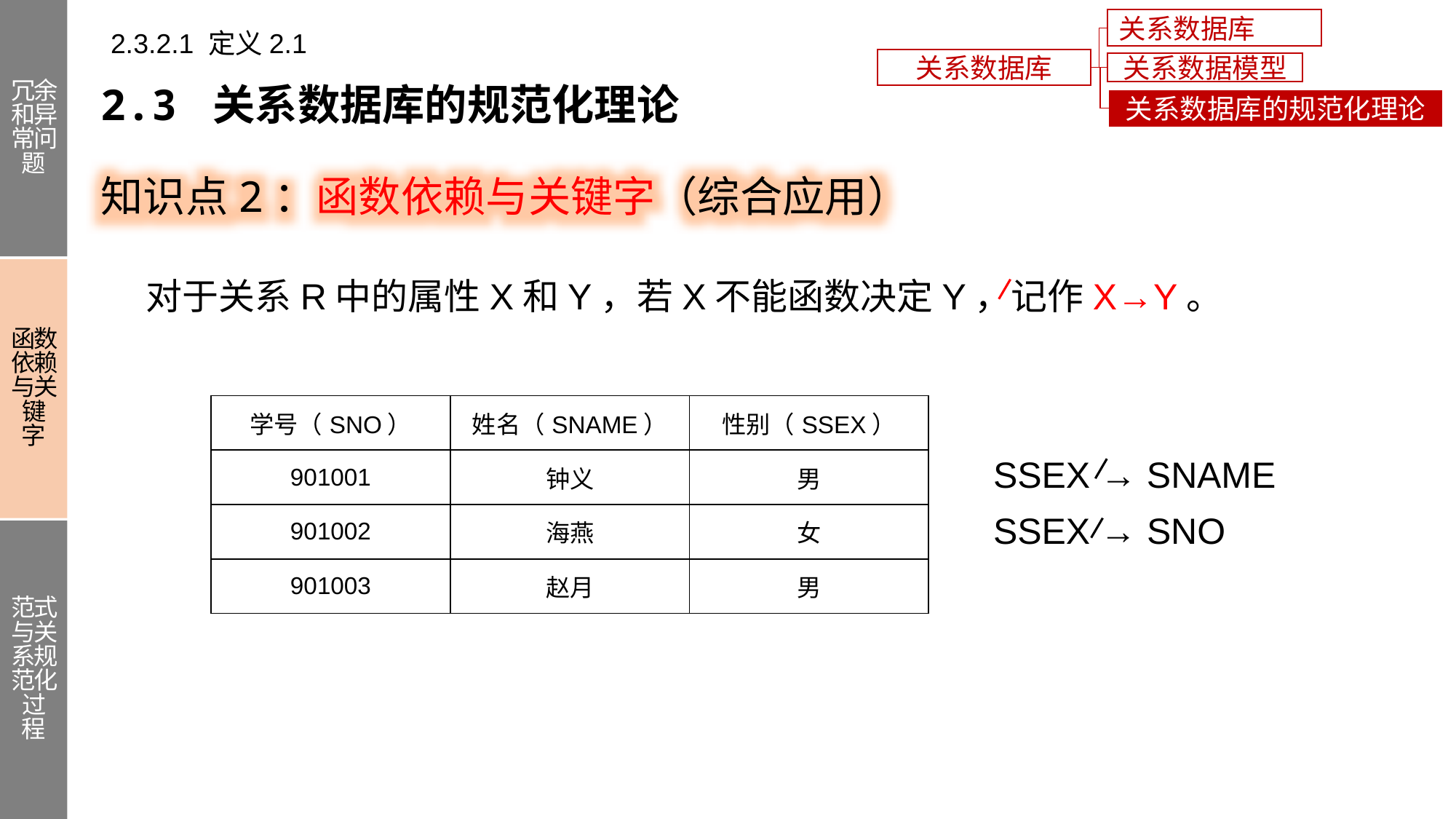

冗余和异常问题
函数依赖与关键字
范式与关系规范化过程
关系数据库概述
2.3.2.1 定义2.1
关系数据库
关系数据模型
2.3 关系数据库的规范化理论
关系数据库的规范化理论
知识点2：函数依赖与关键字（综合应用）
对于关系R中的属性X和Y，若X不能函数决定Y，记作X→Y。
| 学号（SNO） | 姓名（SNAME） | 性别（SSEX） |
| --- | --- | --- |
| 901001 | 钟义 | 男 |
| 901002 | 海燕 | 女 |
| 901003 | 赵月 | 男 |
SSEX → SNAME
SSEX → SNO